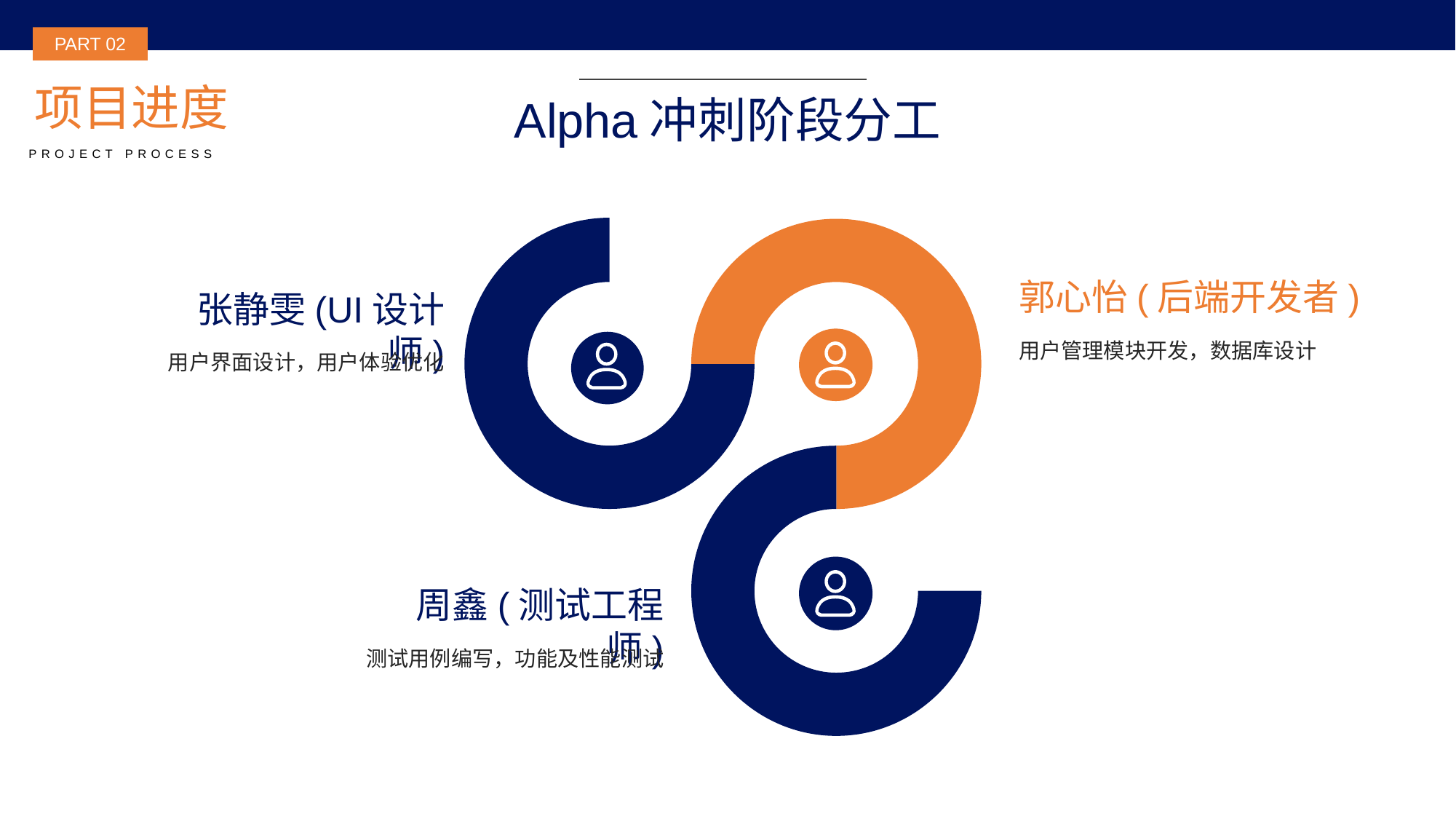

BY YUSHEN

PART 02
项目进度
Alpha冲刺阶段分工
PROJECT PROCESS

张静雯(UI设计师)
用户界面设计，用户体验优化

郭心怡(后端开发者)
用户管理模块开发，数据库设计

周鑫(测试工程师)
测试用例编写，功能及性能测试